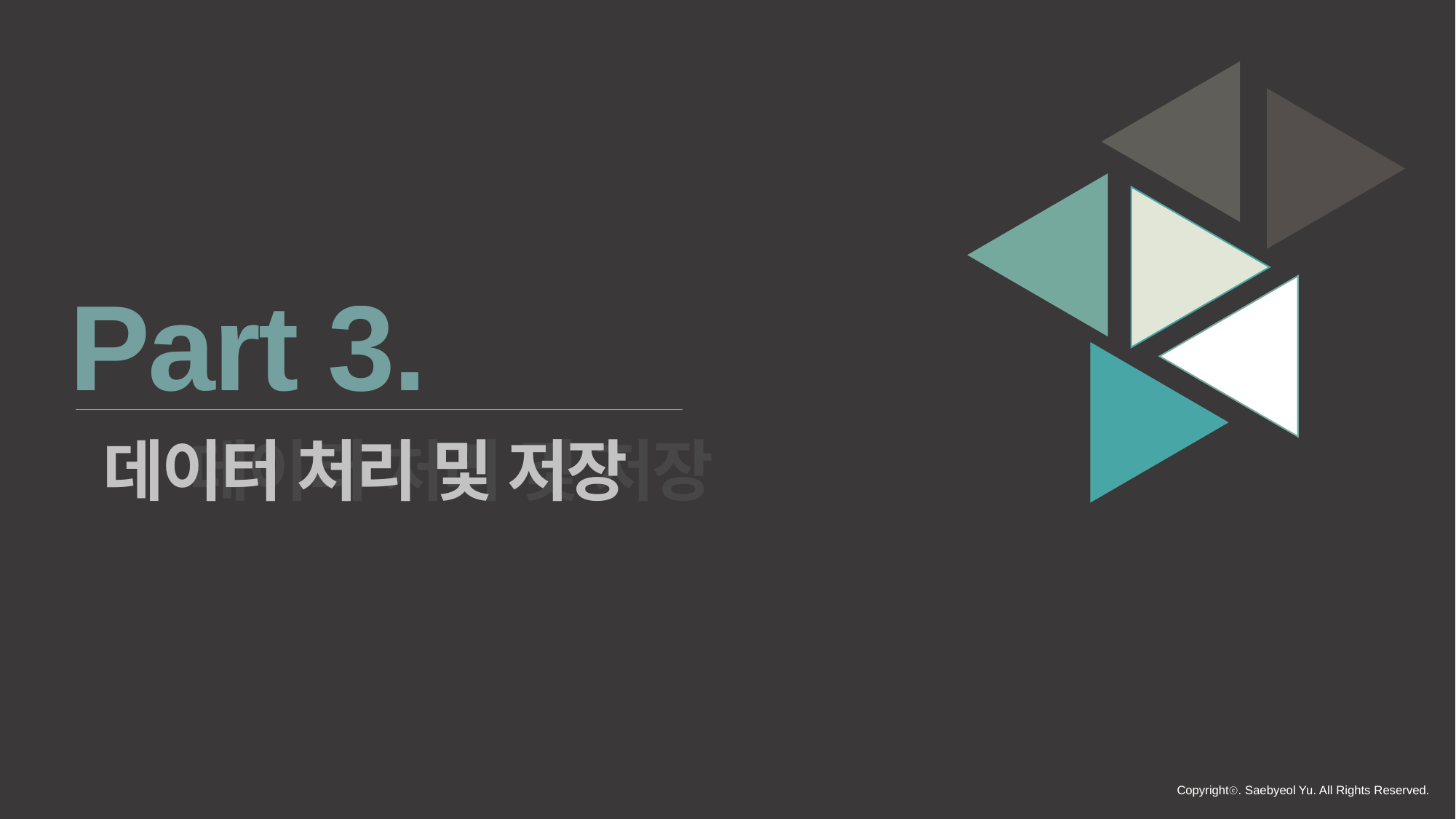

Part 3.
데이터 처리 및 저장
데이터 처리 및 저장
Copyrightⓒ. Saebyeol Yu. All Rights Reserved.